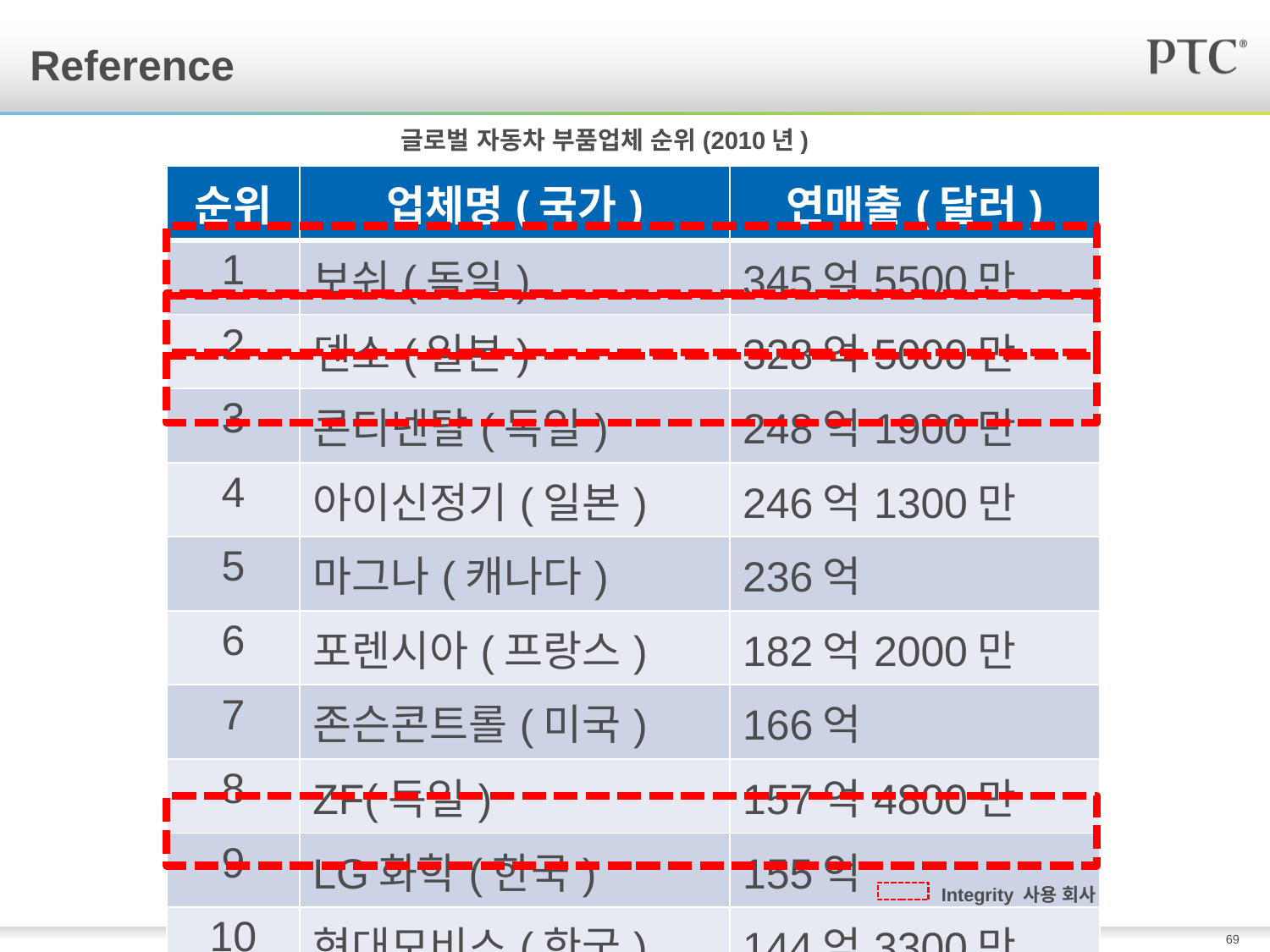

# Reference
글로벌 자동차 부품업체 순위(2010년)
| 순위 | 업체명(국가) | 연매출(달러) |
| --- | --- | --- |
| 1 | 보쉬(독일) | 345억5500만 |
| 2 | 덴소(일본) | 328억5000만 |
| 3 | 콘티넨탈(독일) | 248억1900만 |
| 4 | 아이신정기(일본) | 246억1300만 |
| 5 | 마그나(캐나다) | 236억 |
| 6 | 포렌시아(프랑스) | 182억2000만 |
| 7 | 존슨콘트롤(미국) | 166억 |
| 8 | ZF(독일) | 157억4800만 |
| 9 | LG화학(한국) | 155억 |
| 10 | 현대모비스(한국) | 144억3300만 |

Integrity 사용 회사